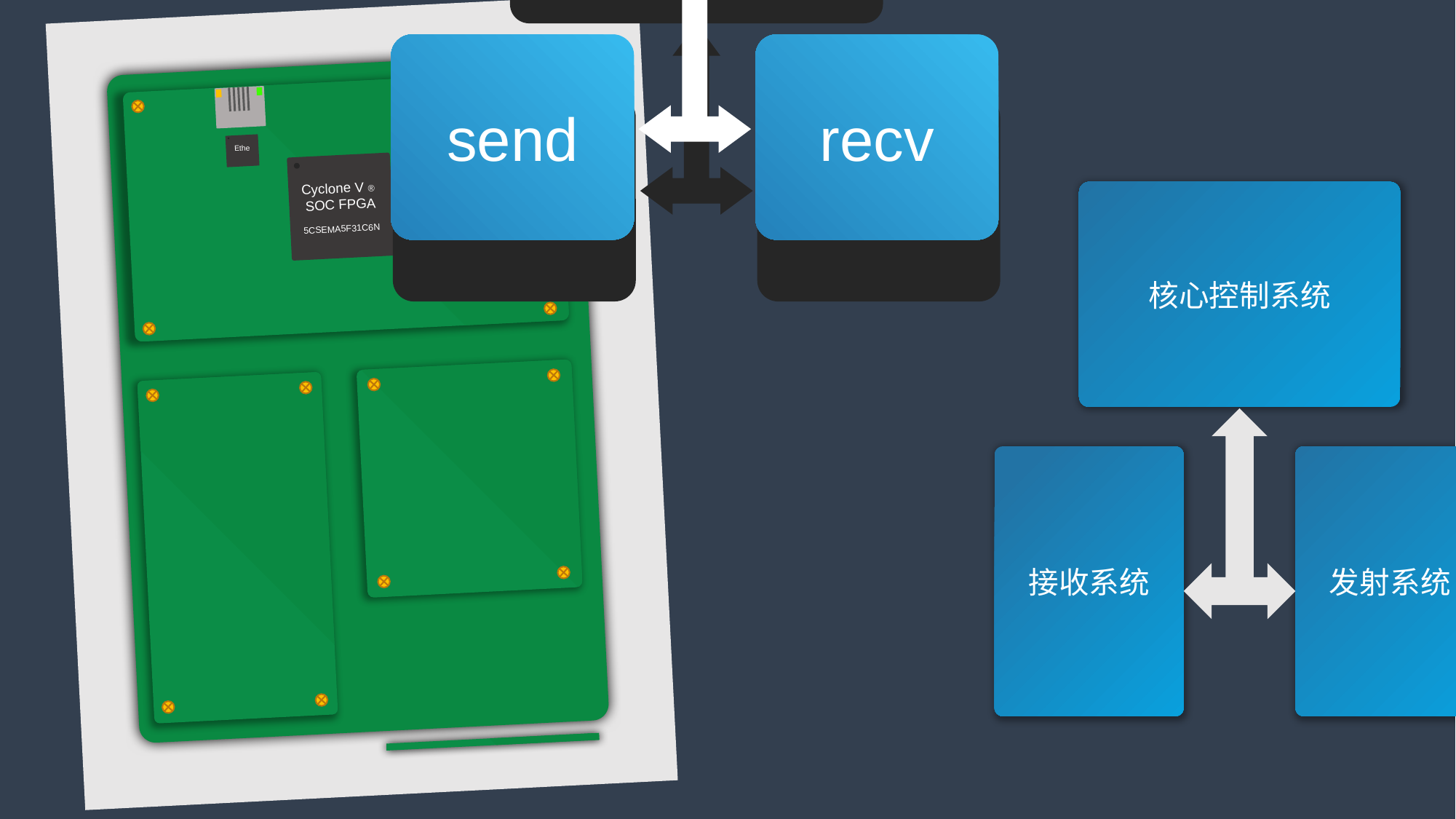

control

send
recv

Ethe

Cyclone V ®
SOC FPGA

5CSEMA5F31C6N

DDR3
512Mb

DDR3
512Mb

核心控制系统
接收系统
发射系统